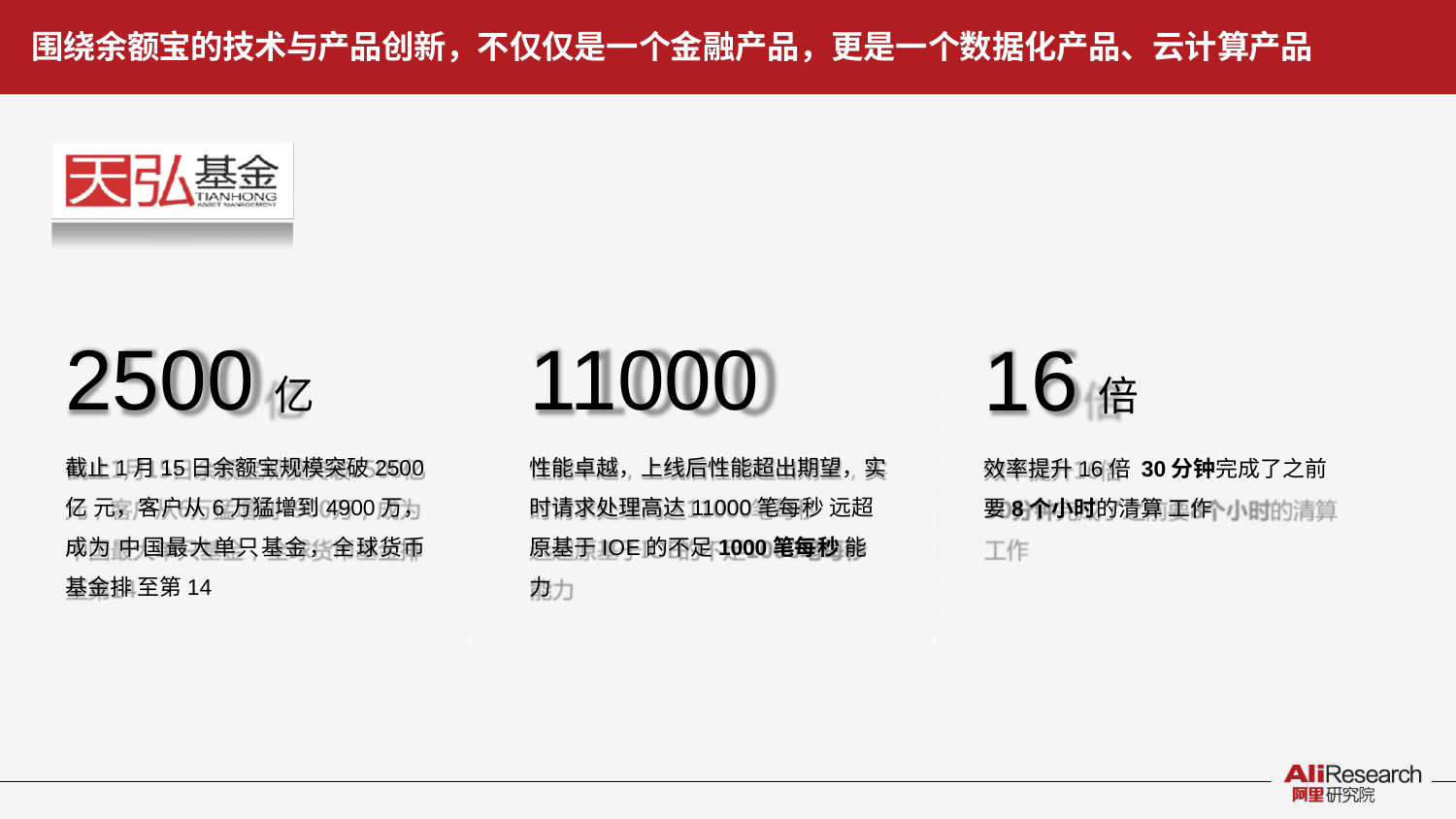

围绕余额宝的技术与产品创新，不仅仅是一个金融产品，更是一个数据化产品、云计算产品

2500亿
截止1月15日余额宝规模突破2500亿 元，客户从6万猛增到4900万，成为 中国最大单只基金，全球货币基金排 至第14
11000
性能卓越，上线后性能超出期望，实 时请求处理高达11000笔每秒 远超原基于IOE的不足1000笔每秒 能力
16倍
效率提升16倍 30分钟完成了之前要8个小时的清算 工作